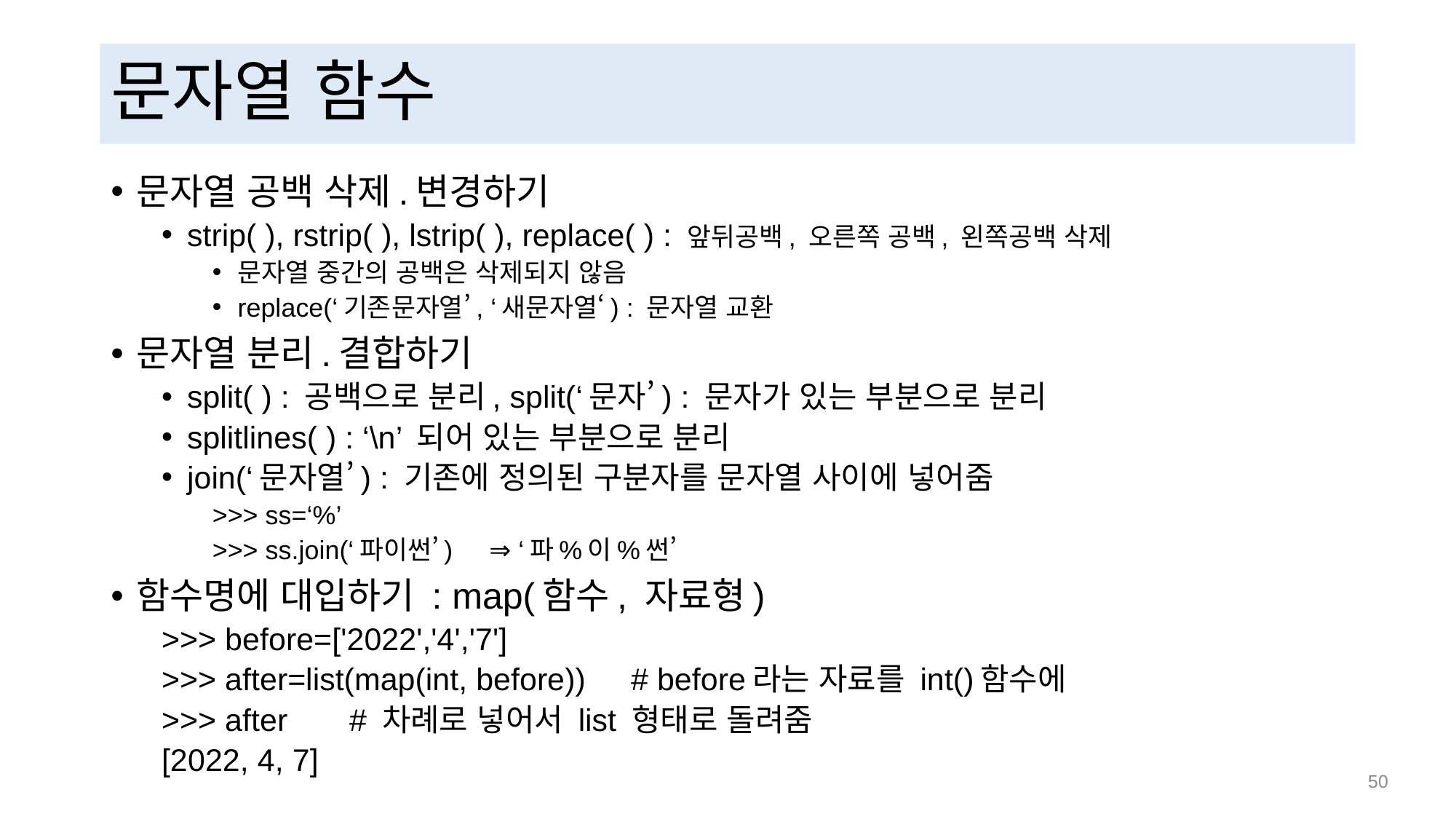

# 문자열 함수
문자열 공백 삭제.변경하기
strip( ), rstrip( ), lstrip( ), replace( ) : 앞뒤공백, 오른쪽 공백, 왼쪽공백 삭제
문자열 중간의 공백은 삭제되지 않음
replace(‘기존문자열’, ‘새문자열‘) : 문자열 교환
문자열 분리.결합하기
split( ) : 공백으로 분리, split(‘문자’) : 문자가 있는 부분으로 분리
splitlines( ) : ‘\n’ 되어 있는 부분으로 분리
join(‘문자열’) : 기존에 정의된 구분자를 문자열 사이에 넣어줌
>>> ss=‘%’
>>> ss.join(‘파이썬’)     ⇒ ‘파%이%썬’
함수명에 대입하기 : map(함수, 자료형)
>>> before=['2022','4','7']
>>> after=list(map(int, before))		# before라는 자료를 int()함수에
>>> after					# 차례로 넣어서 list 형태로 돌려줌
[2022, 4, 7]

 50